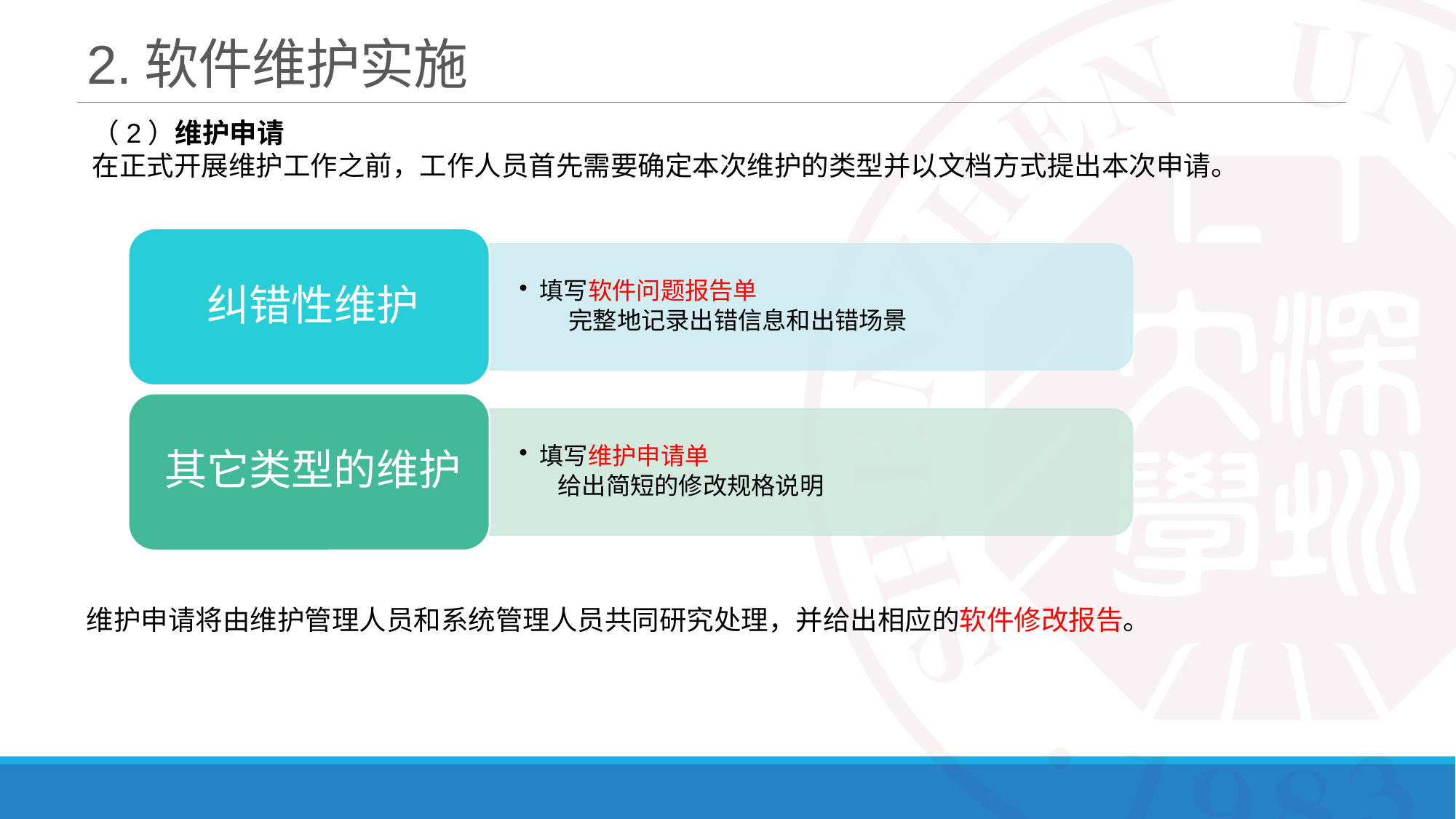

# 2.软件维护实施
（2）维护申请
在正式开展维护工作之前，工作人员首先需要确定本次维护的类型并以文档方式提出本次申请。
填写软件问题报告单
        完整地记录出错信息和出错场景
纠错性维护
填写维护申请单
      给出简短的修改规格说明
其它类型的维护
维护申请将由维护管理人员和系统管理人员共同研究处理，并给出相应的软件修改报告。